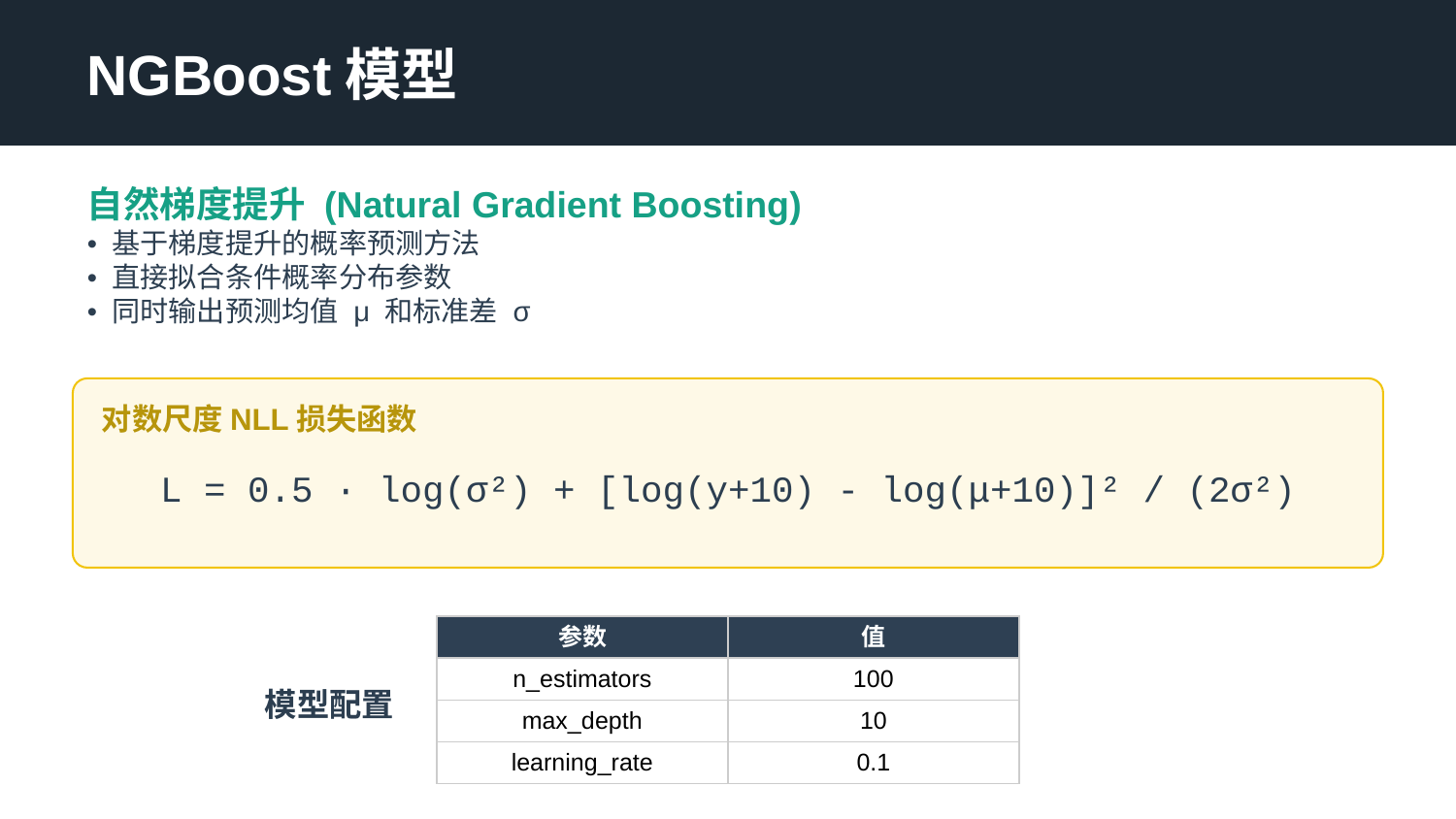

NGBoost模型
自然梯度提升 (Natural Gradient Boosting)
• 基于梯度提升的概率预测方法
• 直接拟合条件概率分布参数
• 同时输出预测均值 μ 和标准差 σ

对数尺度NLL损失函数
L = 0.5 · log(σ²) + [log(y+10) - log(μ+10)]² / (2σ²)
| 参数 | 值 |
| --- | --- |
| n\_estimators | 100 |
| max\_depth | 10 |
| learning\_rate | 0.1 |
模型配置